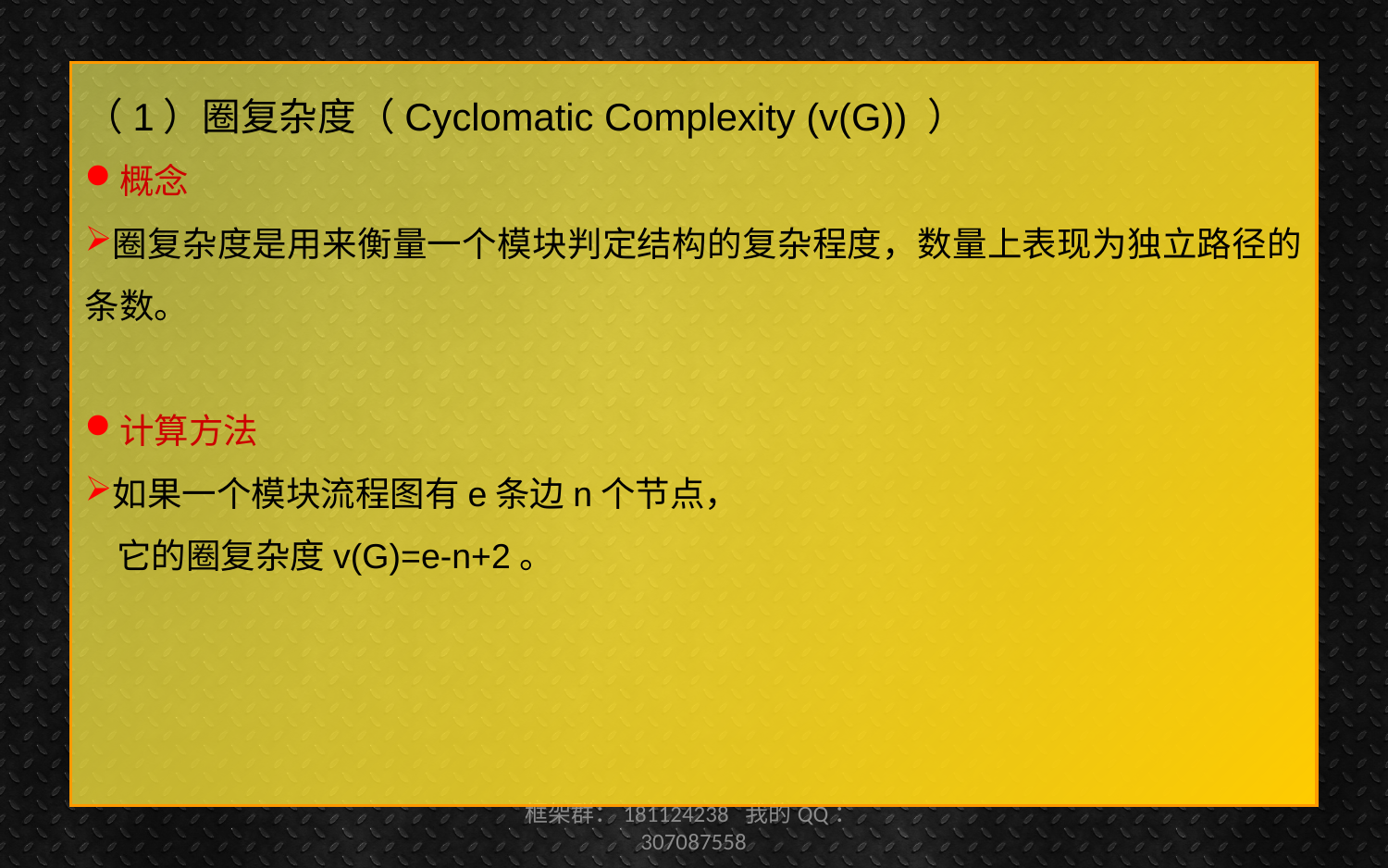

（1）圈复杂度（Cyclomatic Complexity (v(G)) ）
概念
圈复杂度是用来衡量一个模块判定结构的复杂程度，数量上表现为独立路径的条数。

计算方法
如果一个模块流程图有e条边n个节点，
   它的圈复杂度v(G)=e-n+2。
框架群：181124238  我的QQ：307087558